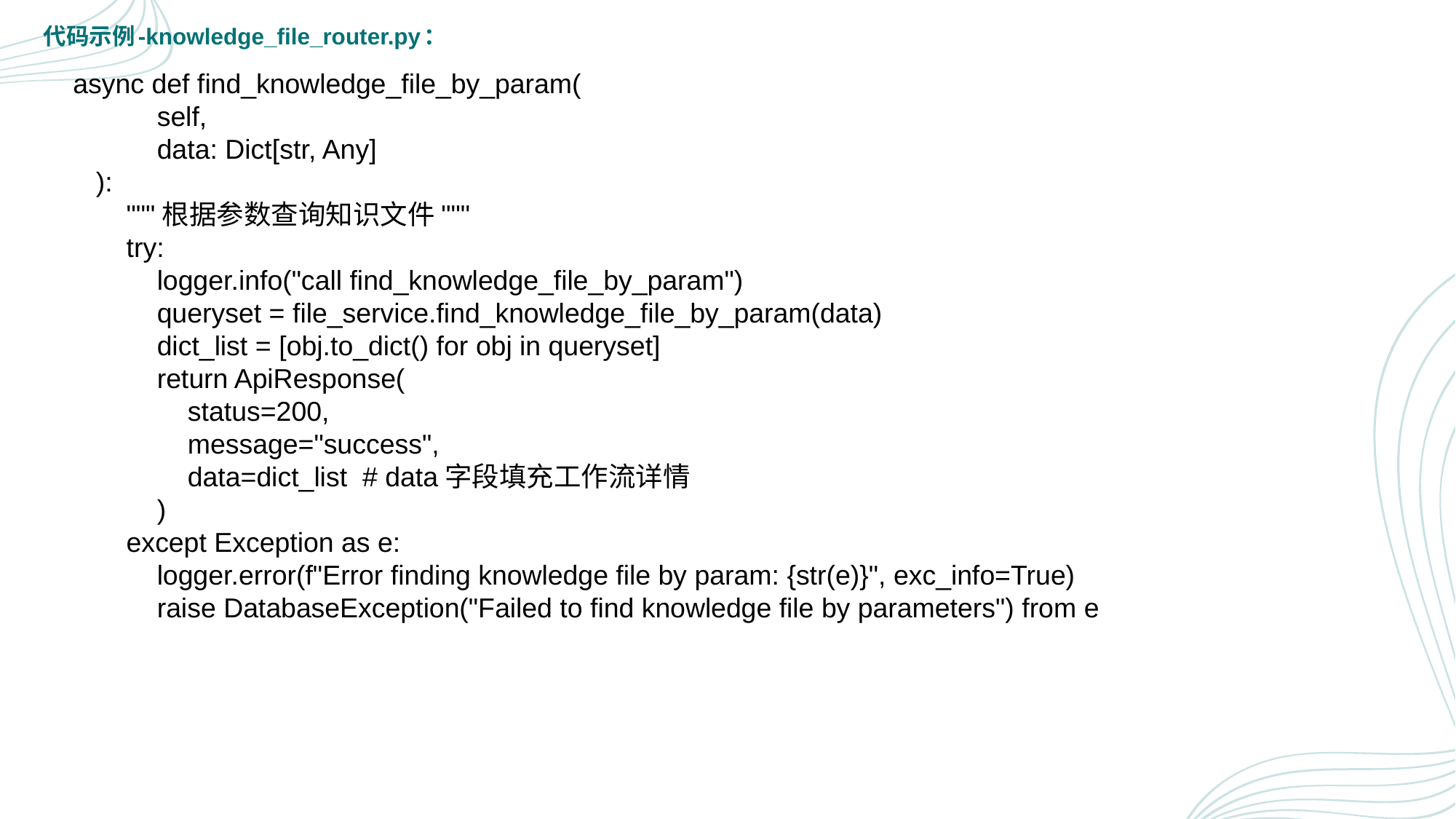

代码示例-knowledge_file_router.py：
 async def find_knowledge_file_by_param(
            self,
            data: Dict[str, Any]
    ):
        """根据参数查询知识文件"""
        try:
            logger.info("call find_knowledge_file_by_param")
            queryset = file_service.find_knowledge_file_by_param(data)
            dict_list = [obj.to_dict() for obj in queryset]
            return ApiResponse(
                status=200,
                message="success",
                data=dict_list  # data字段填充工作流详情
            )
        except Exception as e:
            logger.error(f"Error finding knowledge file by param: {str(e)}", exc_info=True)
            raise DatabaseException("Failed to find knowledge file by parameters") from e